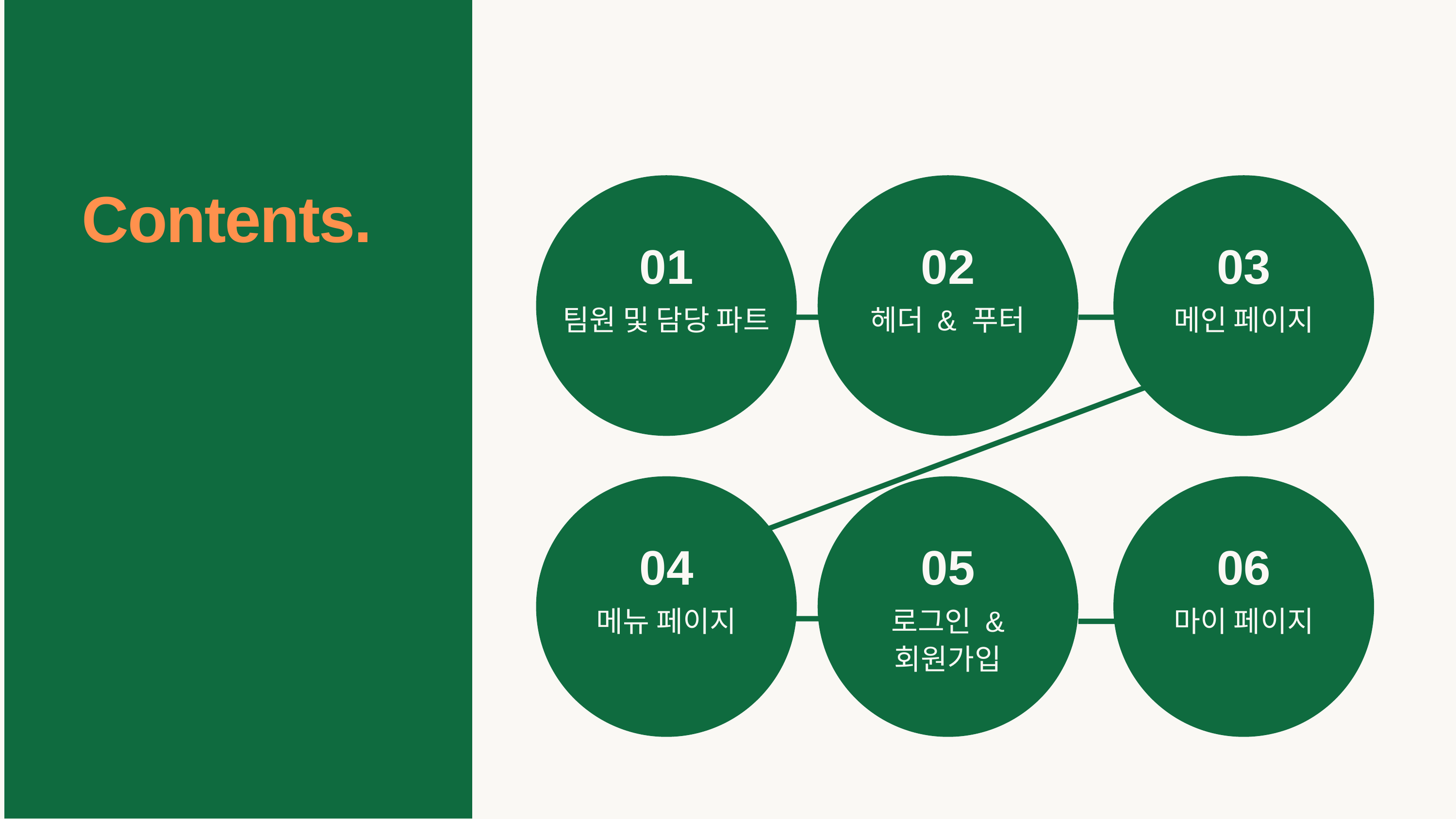

Contents.

01
02
03
팀원 및 담당 파트
헤더 & 푸터
메인 페이지

04
05
06
메뉴 페이지
로그인 & 회원가입
마이 페이지